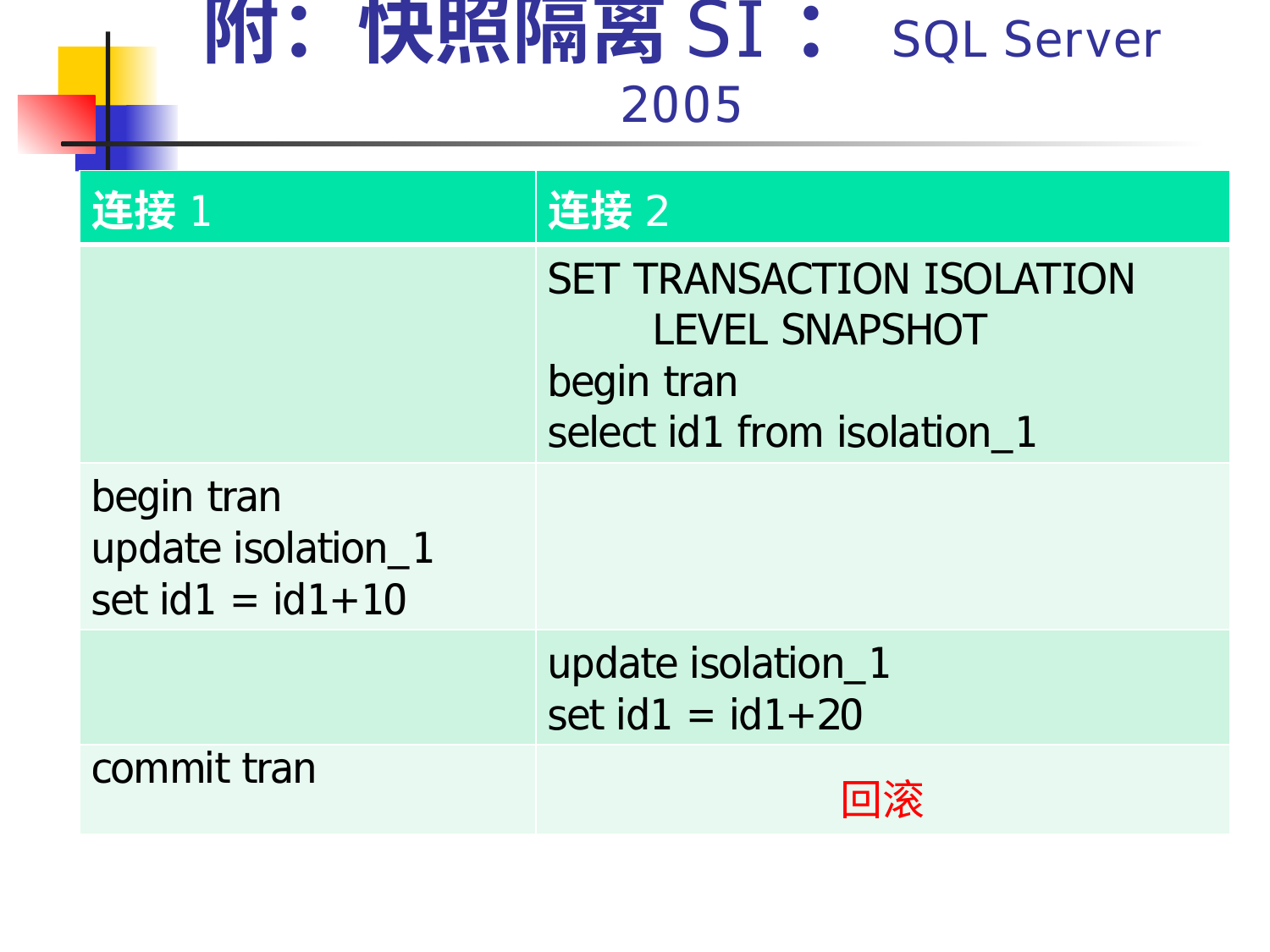

# 附：快照隔离SI： SQL Server 2005
| 连接1 | 连接2 |
| --- | --- |
|  | SET TRANSACTION ISOLATION LEVEL SNAPSHOT begin tran select id1 from isolation\_1 |
| begin tran update isolation\_1 set id1 = id1+10 |  |
|  | update isolation\_1 set id1 = id1+20 |
| commit tran | 回滚 |